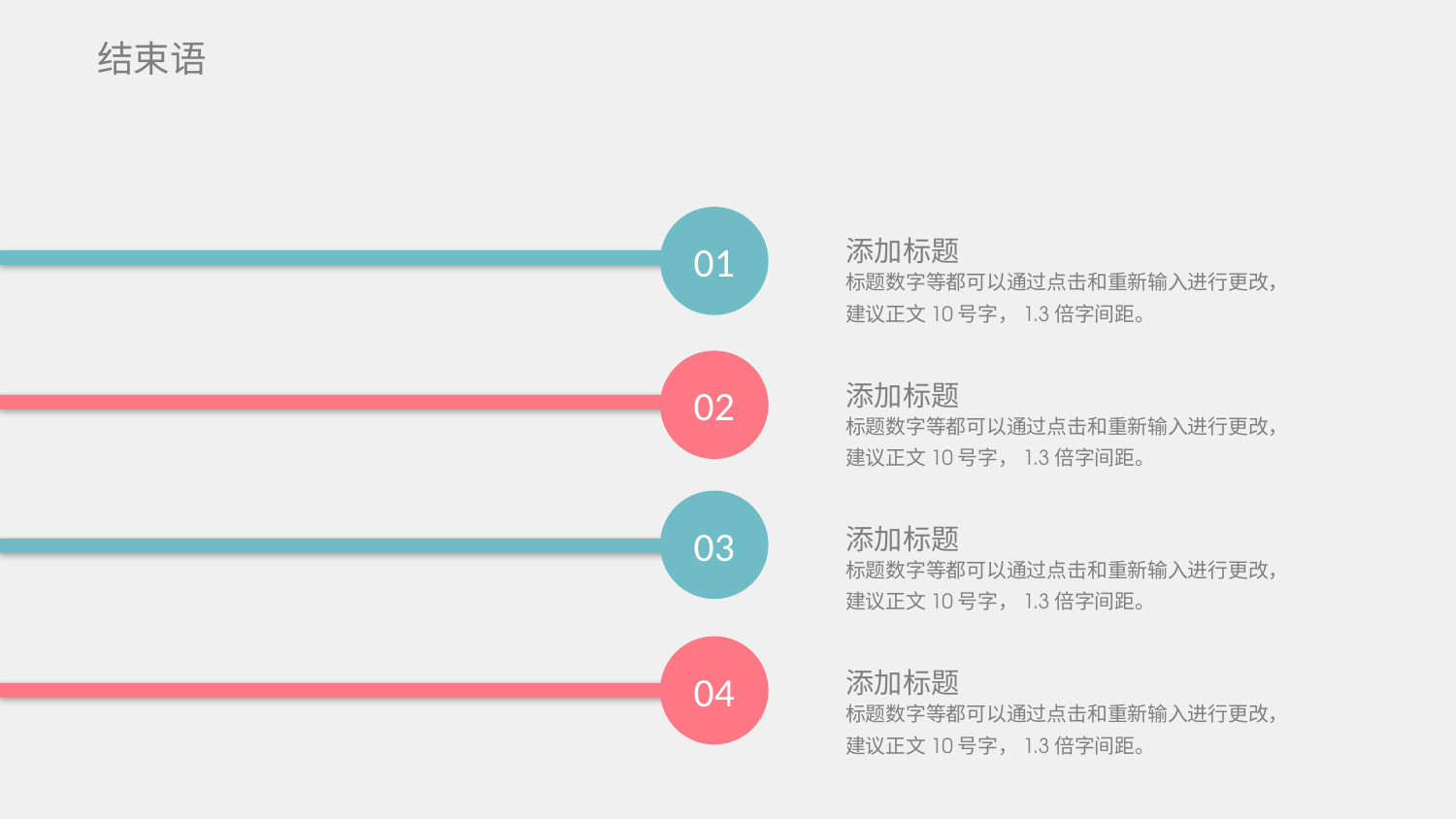

结束语
01
添加标题
标题数字等都可以通过点击和重新输入进行更改，建议正文10号字，1.3倍字间距。

02
添加标题
标题数字等都可以通过点击和重新输入进行更改，建议正文10号字，1.3倍字间距。

03
添加标题
标题数字等都可以通过点击和重新输入进行更改，建议正文10号字，1.3倍字间距。

04
添加标题
标题数字等都可以通过点击和重新输入进行更改，建议正文10号字，1.3倍字间距。